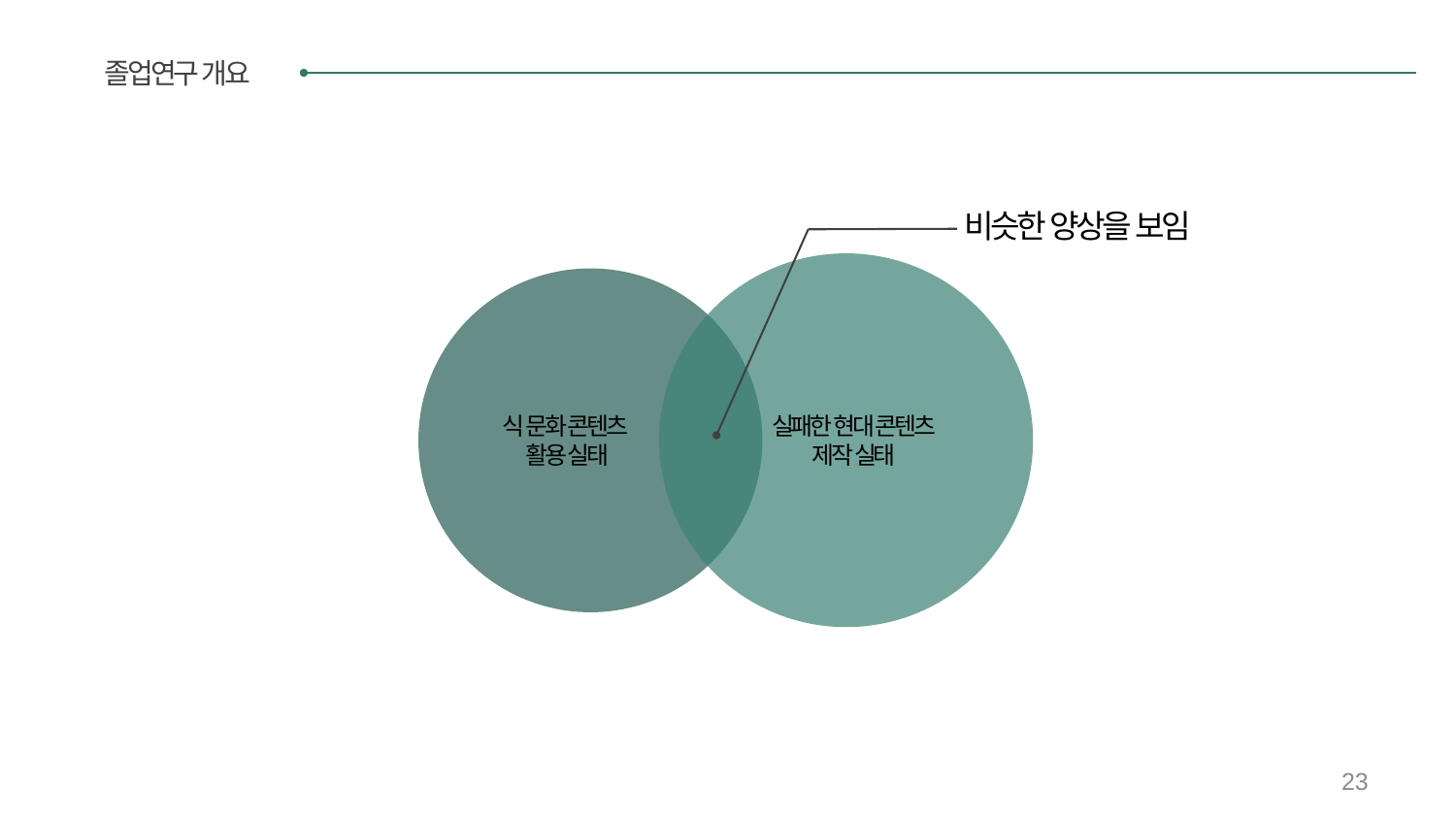

졸업연구 개요
비슷한 양상을 보임

실패한 현대 콘텐츠
제작 실태
식 문화 콘텐츠
활용 실태
23